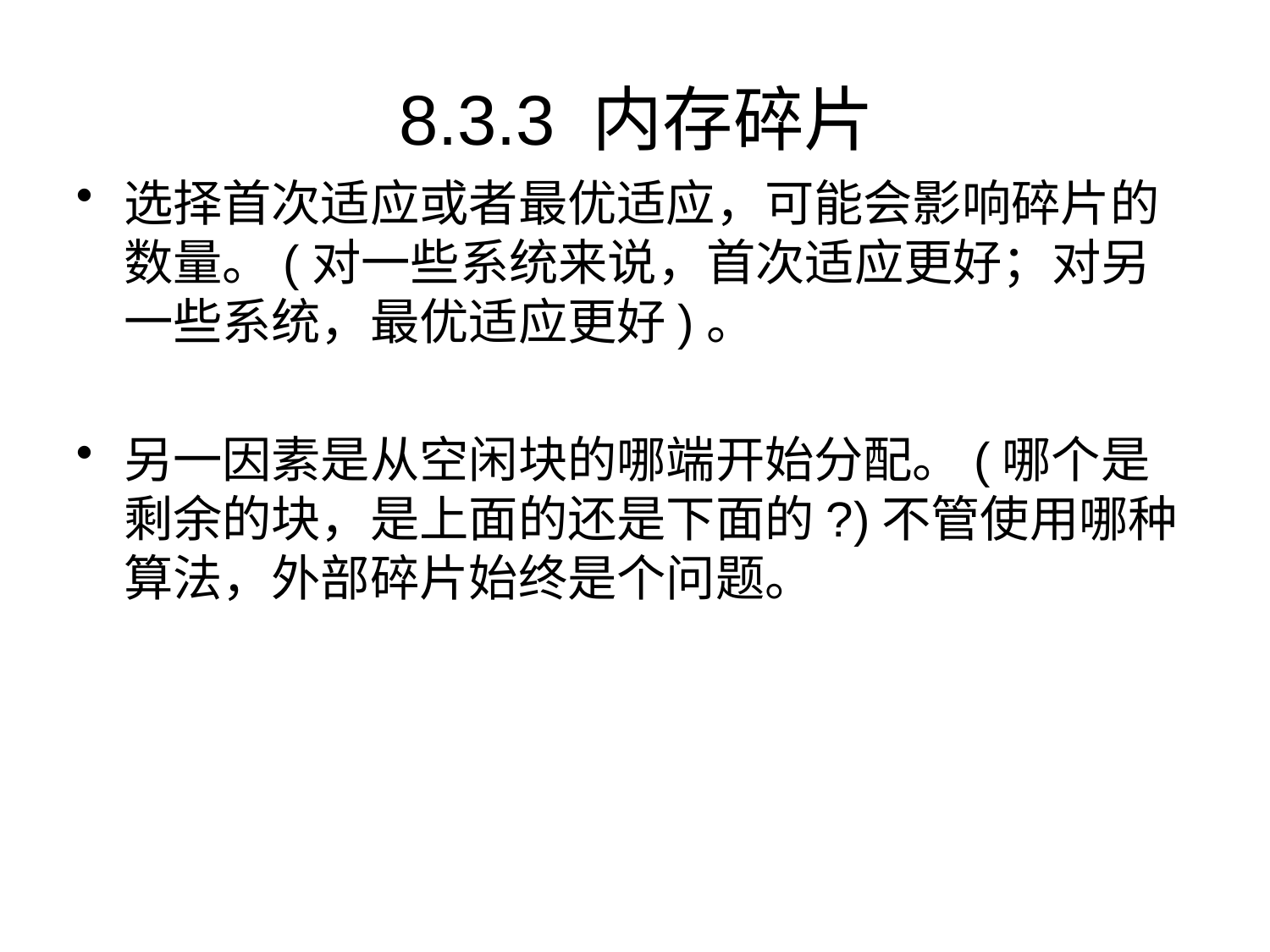

# 8.3.3 内存碎片
选择首次适应或者最优适应，可能会影响碎片的数量。(对一些系统来说，首次适应更好；对另一些系统，最优适应更好)。

另一因素是从空闲块的哪端开始分配。(哪个是剩余的块，是上面的还是下面的?)不管使用哪种算法，外部碎片始终是个问题。